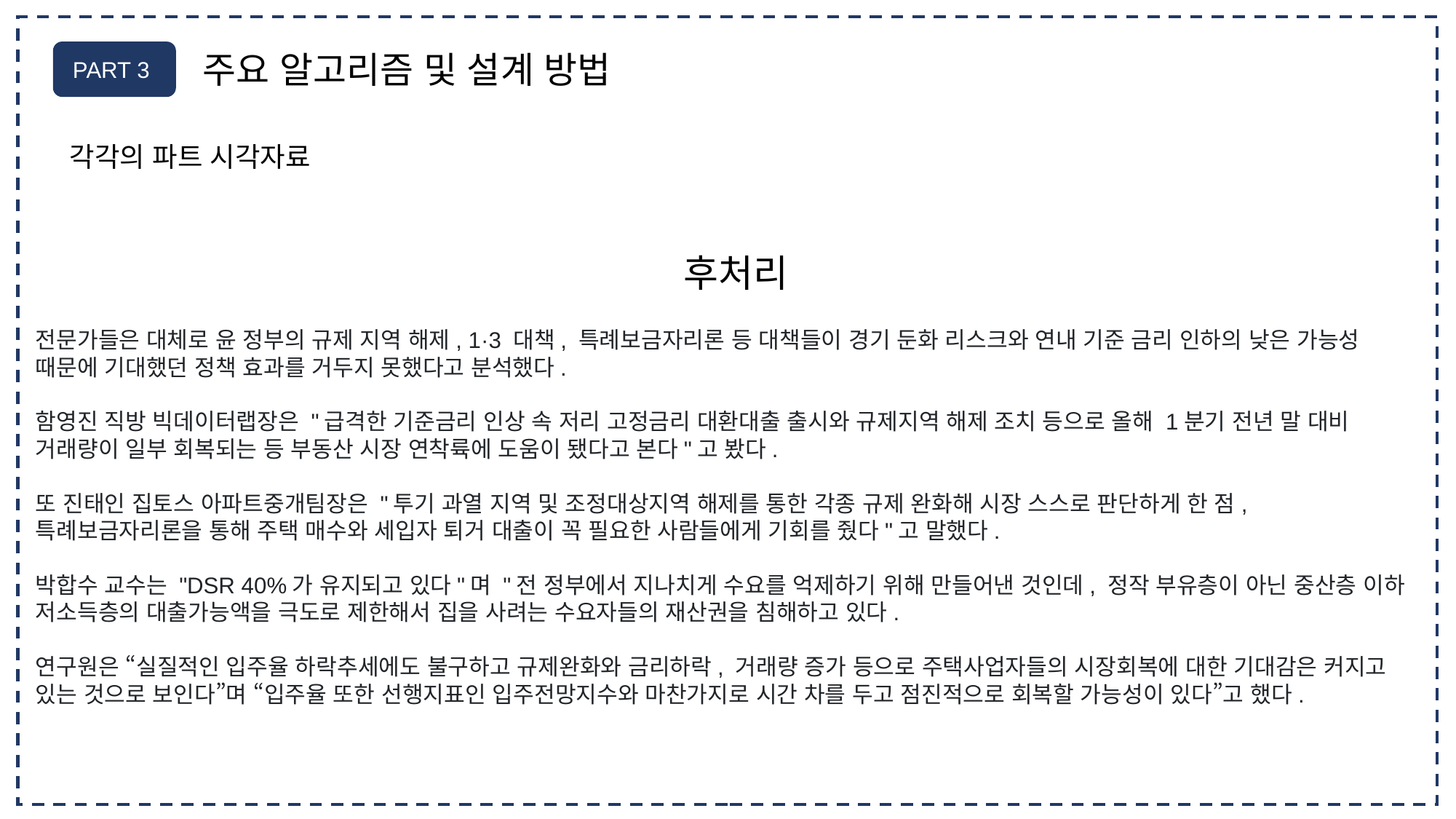

PART 3
주요 알고리즘 및 설계 방법
각각의 파트 시각자료
후처리
전문가들은 대체로 윤 정부의 규제 지역 해제, 1·3 대책, 특례보금자리론 등 대책들이 경기 둔화 리스크와 연내 기준 금리 인하의 낮은 가능성 때문에 기대했던 정책 효과를 거두지 못했다고 분석했다.
함영진 직방 빅데이터랩장은 "급격한 기준금리 인상 속 저리 고정금리 대환대출 출시와 규제지역 해제 조치 등으로 올해 1분기 전년 말 대비 거래량이 일부 회복되는 등 부동산 시장 연착륙에 도움이 됐다고 본다"고 봤다.
또 진태인 집토스 아파트중개팀장은 "투기 과열 지역 및 조정대상지역 해제를 통한 각종 규제 완화해 시장 스스로 판단하게 한 점, 특례보금자리론을 통해 주택 매수와 세입자 퇴거 대출이 꼭 필요한 사람들에게 기회를 줬다"고 말했다.
박합수 교수는 "DSR 40%가 유지되고 있다"며 "전 정부에서 지나치게 수요를 억제하기 위해 만들어낸 것인데, 정작 부유층이 아닌 중산층 이하 저소득층의 대출가능액을 극도로 제한해서 집을 사려는 수요자들의 재산권을 침해하고 있다.
연구원은 “실질적인 입주율 하락추세에도 불구하고 규제완화와 금리하락, 거래량 증가 등으로 주택사업자들의 시장회복에 대한 기대감은 커지고 있는 것으로 보인다”며 “입주율 또한 선행지표인 입주전망지수와 마찬가지로 시간 차를 두고 점진적으로 회복할 가능성이 있다”고 했다.